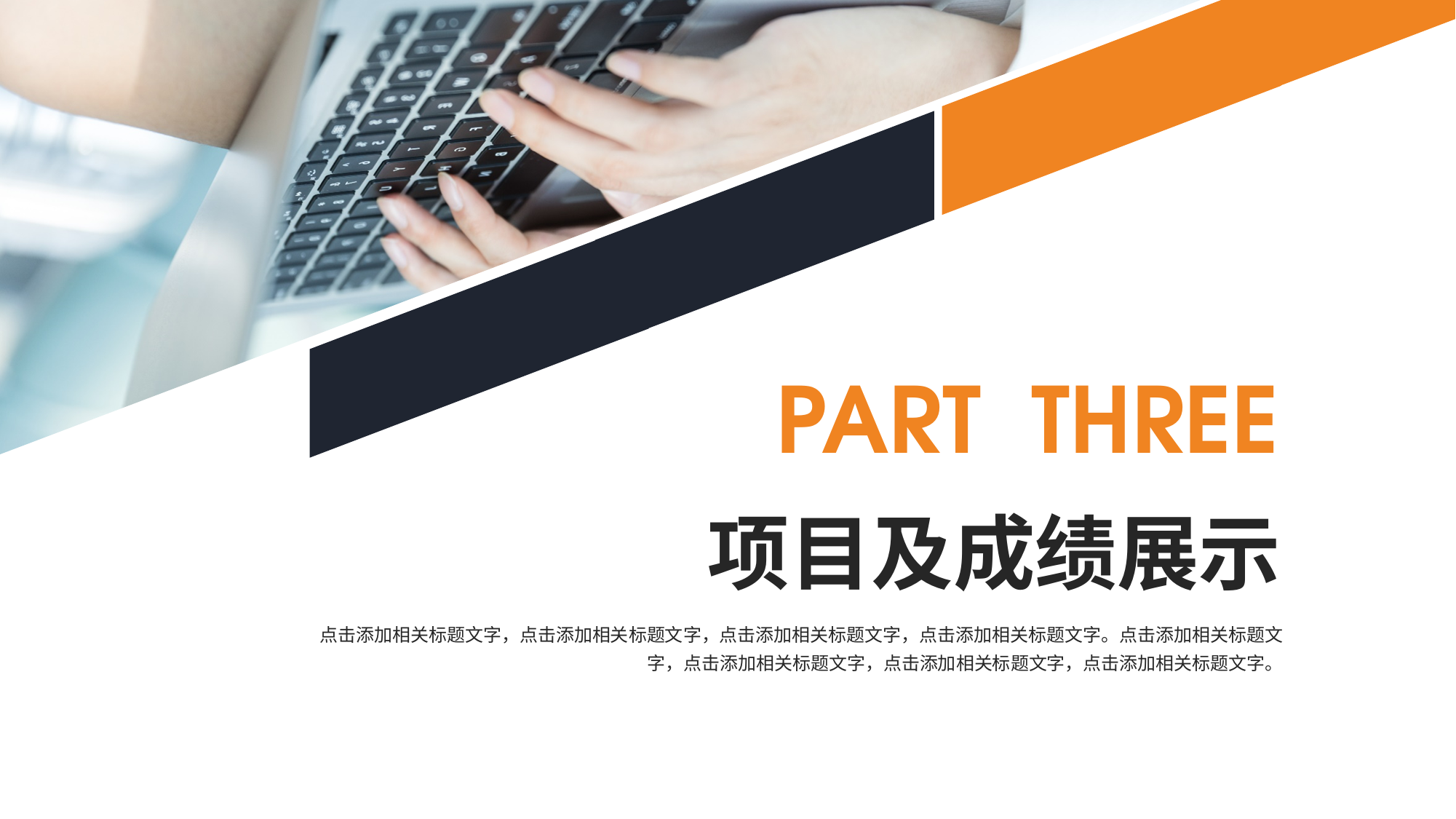

PART  THREE
项目及成绩展示
点击添加相关标题文字，点击添加相关标题文字，点击添加相关标题文字，点击添加相关标题文字。点击添加相关标题文字，点击添加相关标题文字，点击添加相关标题文字，点击添加相关标题文字。